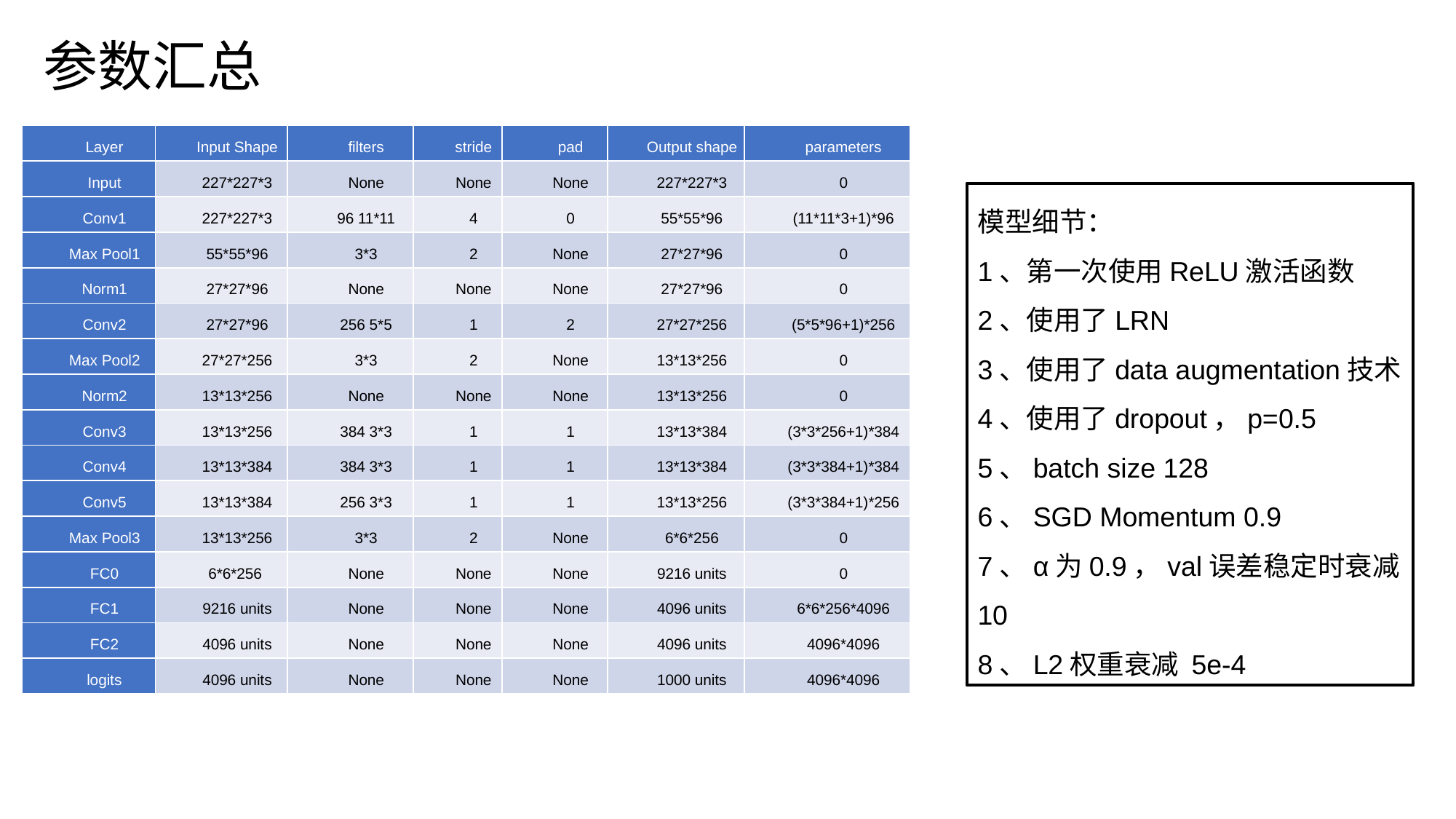

参数汇总
| Layer | Input Shape | filters | stride | pad | Output shape | parameters |
| --- | --- | --- | --- | --- | --- | --- |
| Input | 227\*227\*3 | None | None | None | 227\*227\*3 | 0 |
| Conv1 | 227\*227\*3 | 96 11\*11 | 4 | 0 | 55\*55\*96 | (11\*11\*3+1)\*96 |
| Max Pool1 | 55\*55\*96 | 3\*3 | 2 | None | 27\*27\*96 | 0 |
| Norm1 | 27\*27\*96 | None | None | None | 27\*27\*96 | 0 |
| Conv2 | 27\*27\*96 | 256 5\*5 | 1 | 2 | 27\*27\*256 | (5\*5\*96+1)\*256 |
| Max Pool2 | 27\*27\*256 | 3\*3 | 2 | None | 13\*13\*256 | 0 |
| Norm2 | 13\*13\*256 | None | None | None | 13\*13\*256 | 0 |
| Conv3 | 13\*13\*256 | 384 3\*3 | 1 | 1 | 13\*13\*384 | (3\*3\*256+1)\*384 |
| Conv4 | 13\*13\*384 | 384 3\*3 | 1 | 1 | 13\*13\*384 | (3\*3\*384+1)\*384 |
| Conv5 | 13\*13\*384 | 256 3\*3 | 1 | 1 | 13\*13\*256 | (3\*3\*384+1)\*256 |
| Max Pool3 | 13\*13\*256 | 3\*3 | 2 | None | 6\*6\*256 | 0 |
| FC0 | 6\*6\*256 | None | None | None | 9216 units | 0 |
| FC1 | 9216 units | None | None | None | 4096 units | 6\*6\*256\*4096 |
| FC2 | 4096 units | None | None | None | 4096 units | 4096\*4096 |
| logits | 4096 units | None | None | None | 1000 units | 4096\*4096 |
模型细节：
1、第一次使用ReLU激活函数
2、使用了LRN
3、使用了data augmentation技术
4、使用了dropout，p=0.5
5、batch size 128
6、SGD Momentum 0.9
7、α为0.9，val误差稳定时衰减10
8、L2权重衰减 5e-4